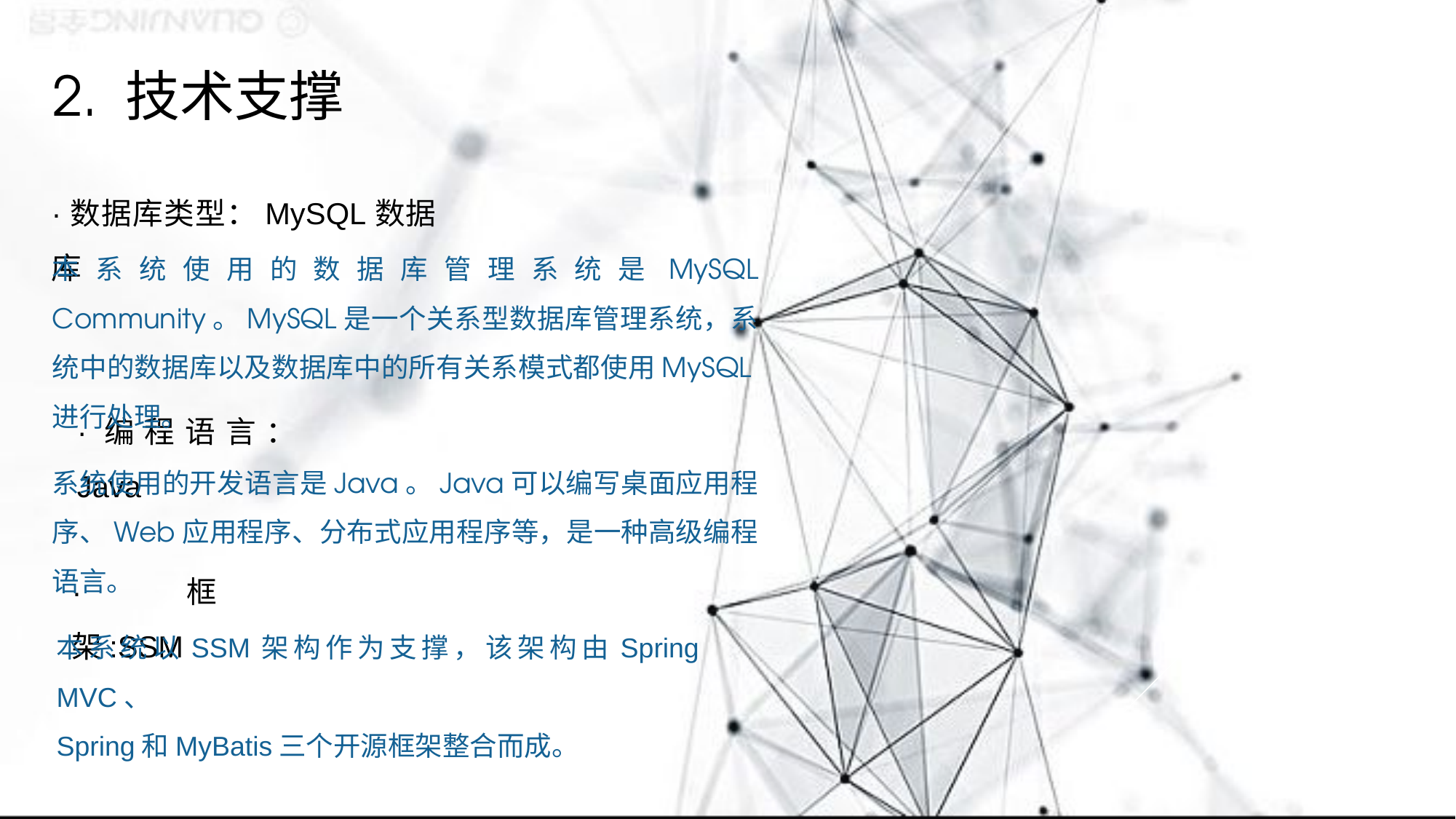

# 2. 技术支撑
·数据库类型：MySQL数据库
本系统使用的数据库管理系统是MySQL Community。MySQL是一个关系型数据库管理系统，系统中的数据库以及数据库中的所有关系模式都使用MySQL进行处理。
·编程语言：Java
系统使用的开发语言是Java。Java可以编写桌面应用程序、Web应用程序、分布式应用程序等，是一种高级编程语言。
·框架:SSM
本系统以SSM架构作为支撑，该架构由Spring MVC、
Spring和MyBatis三个开源框架整合而成。